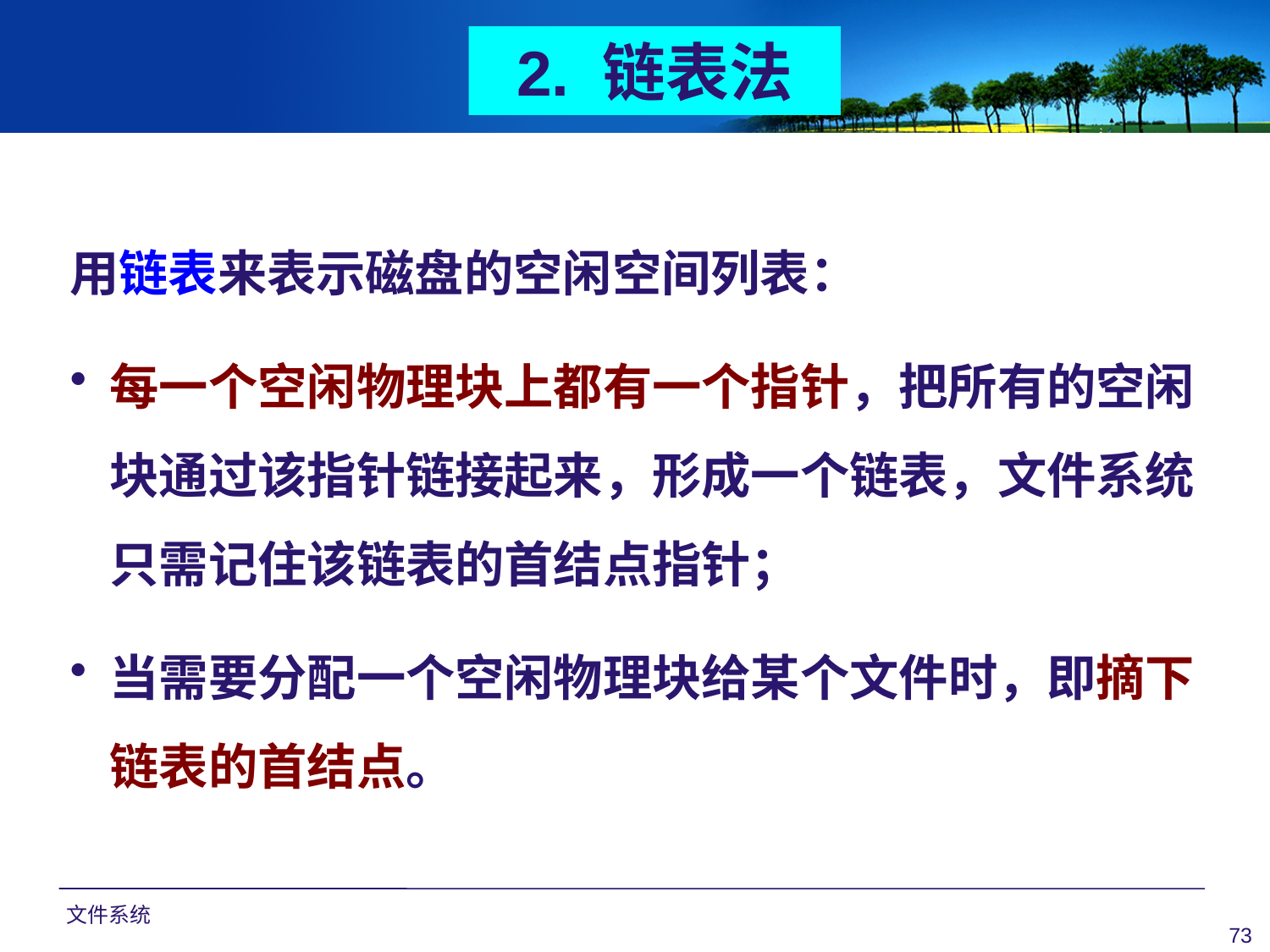

2. 链表法
用链表来表示磁盘的空闲空间列表：
每一个空闲物理块上都有一个指针，把所有的空闲块通过该指针链接起来，形成一个链表，文件系统只需记住该链表的首结点指针；
当需要分配一个空闲物理块给某个文件时，即摘下链表的首结点。
文件系统
73